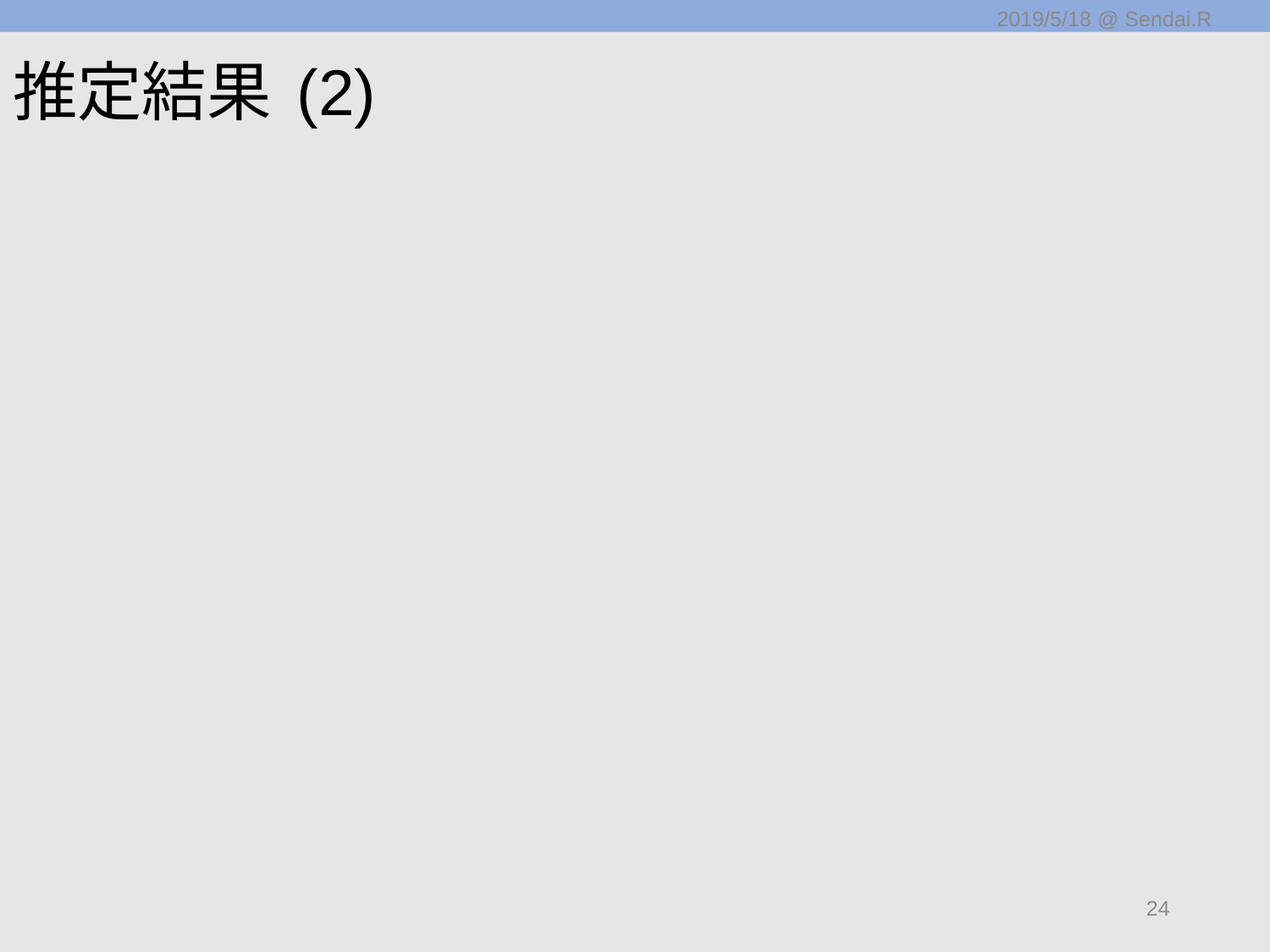

2019/5/18 @ Sendai.R
# 推定結果 (2)

24